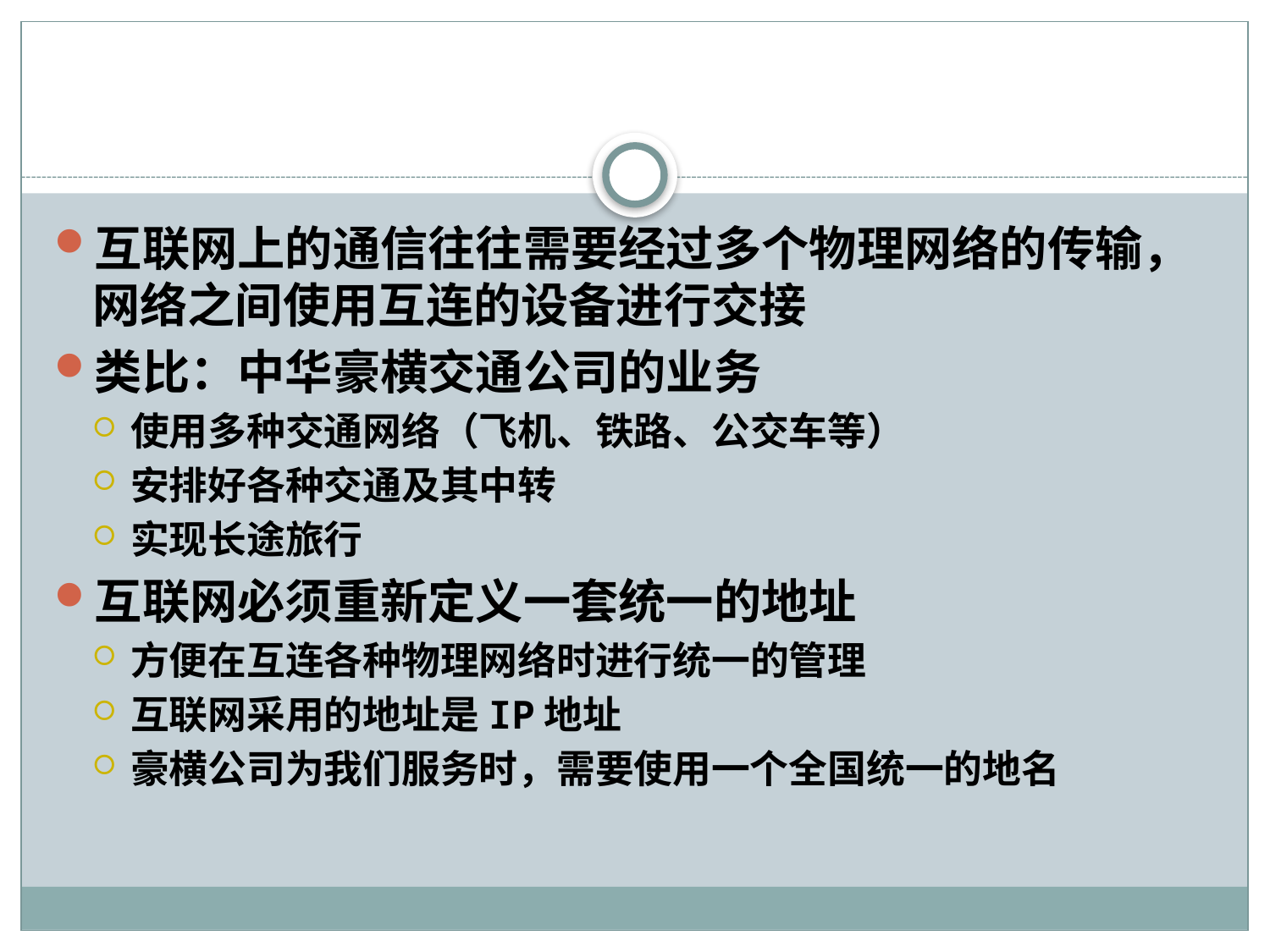

#
互联网上的通信往往需要经过多个物理网络的传输，网络之间使用互连的设备进行交接
类比：中华豪横交通公司的业务
使用多种交通网络（飞机、铁路、公交车等）
安排好各种交通及其中转
实现长途旅行
互联网必须重新定义一套统一的地址
方便在互连各种物理网络时进行统一的管理
互联网采用的地址是IP地址
豪横公司为我们服务时，需要使用一个全国统一的地名